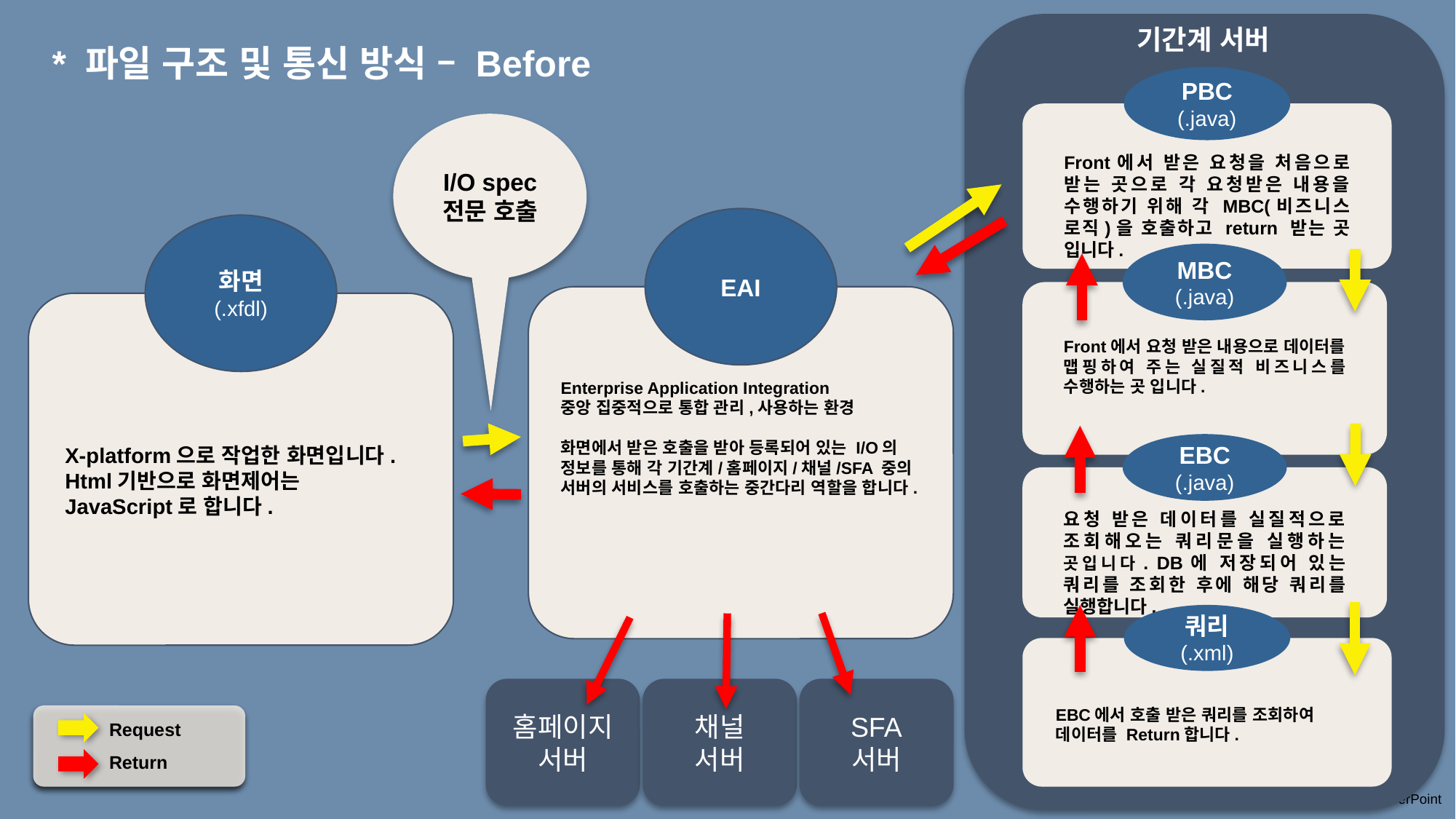

기간계 서버
* 파일 구조 및 통신 방식 – Before
PBC
(.java)

Front에서 받은 요청을 처음으로 받는 곳으로 각 요청받은 내용을 수행하기 위해 각 MBC(비즈니스 로직)을 호출하고 return 받는 곳 입니다.

I/O spec
전문 호출

EAI

Enterprise Application Integration
중앙 집중적으로 통합 관리,사용하는 환경

화면에서 받은 호출을 받아 등록되어 있는 I/O의 정보를 통해 각 기간계/홈페이지/채널/SFA 중의 서버의 서비스를 호출하는 중간다리 역할을 합니다.
화면
(.xfdl)

X-platform으로 작업한 화면입니다.
Html기반으로 화면제어는 JavaScript로 합니다.

MBC
(.java)

Front에서 요청 받은 내용으로 데이터를 맵핑하여 주는 실질적 비즈니스를 수행하는 곳 입니다.
EBC
(.java)

요청 받은 데이터를 실질적으로 조회해오는 쿼리문을 실행하는 곳입니다. DB에 저장되어 있는 쿼리를 조회한 후에 해당 쿼리를 실행합니다.
쿼리
(.xml)

EBC에서 호출 받은 쿼리를 조회하여 데이터를 Return합니다.

홈페이지
서버
채널
서버
SFA
서버

Request
Return